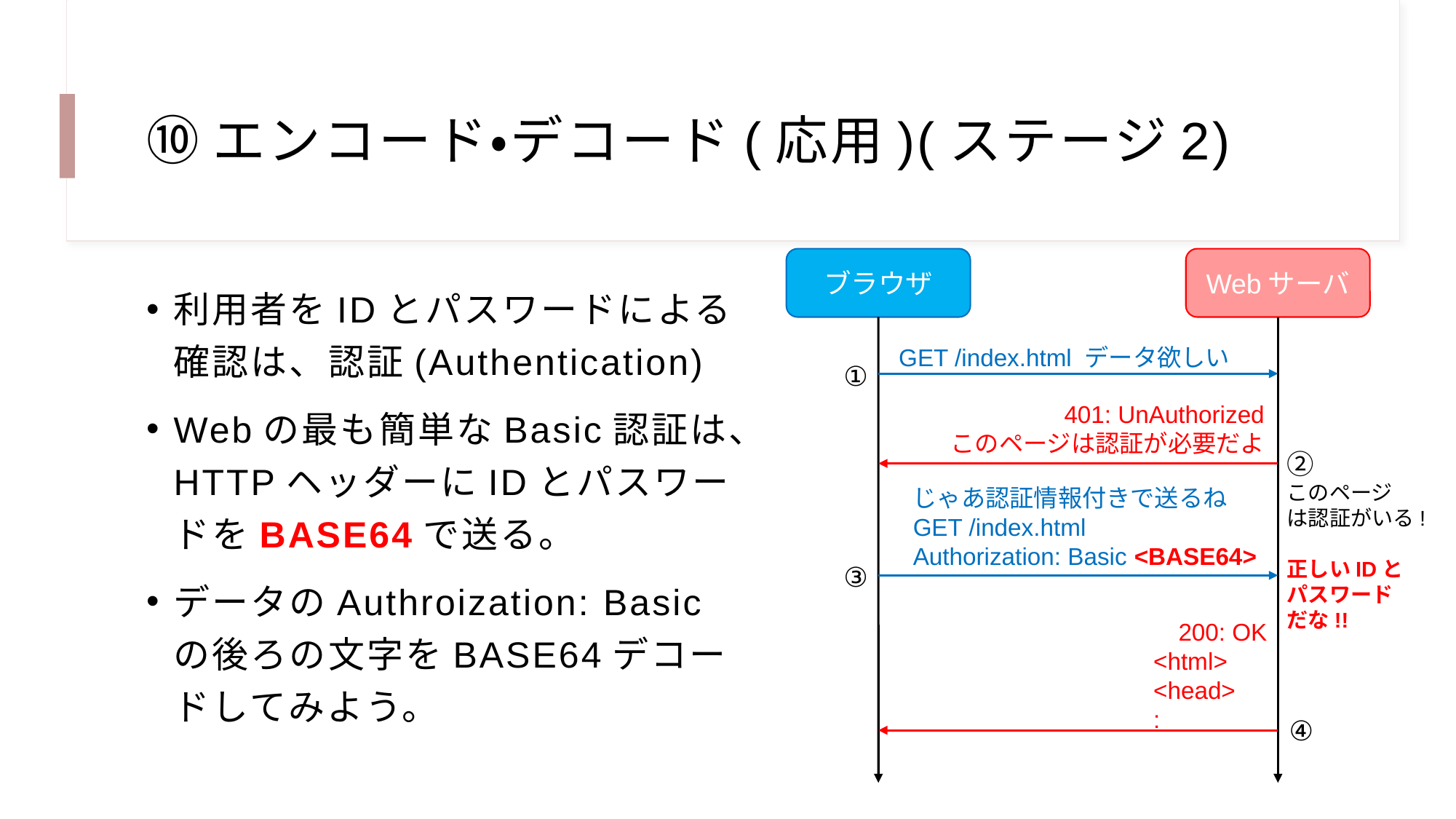

# ⑩エンコード・デコード(応用)(ステージ2)
Webサーバ
ブラウザ
利用者をIDとパスワードによる確認は、認証(Authentication)
Webの最も簡単なBasic認証は、HTTPヘッダーにIDとパスワードをBASE64で送る。
データのAuthroization: Basicの後ろの文字をBASE64デコードしてみよう。
GET /index.html データ欲しい
①
401: UnAuthorized
このページは認証が必要だよ
②
このページ
は認証がいる!

正しいIDと
パスワード
だな!!
じゃあ認証情報付きで送るね
GET /index.html
Authorization: Basic <BASE64>
③
200: OK
<html>
<head>
:
④